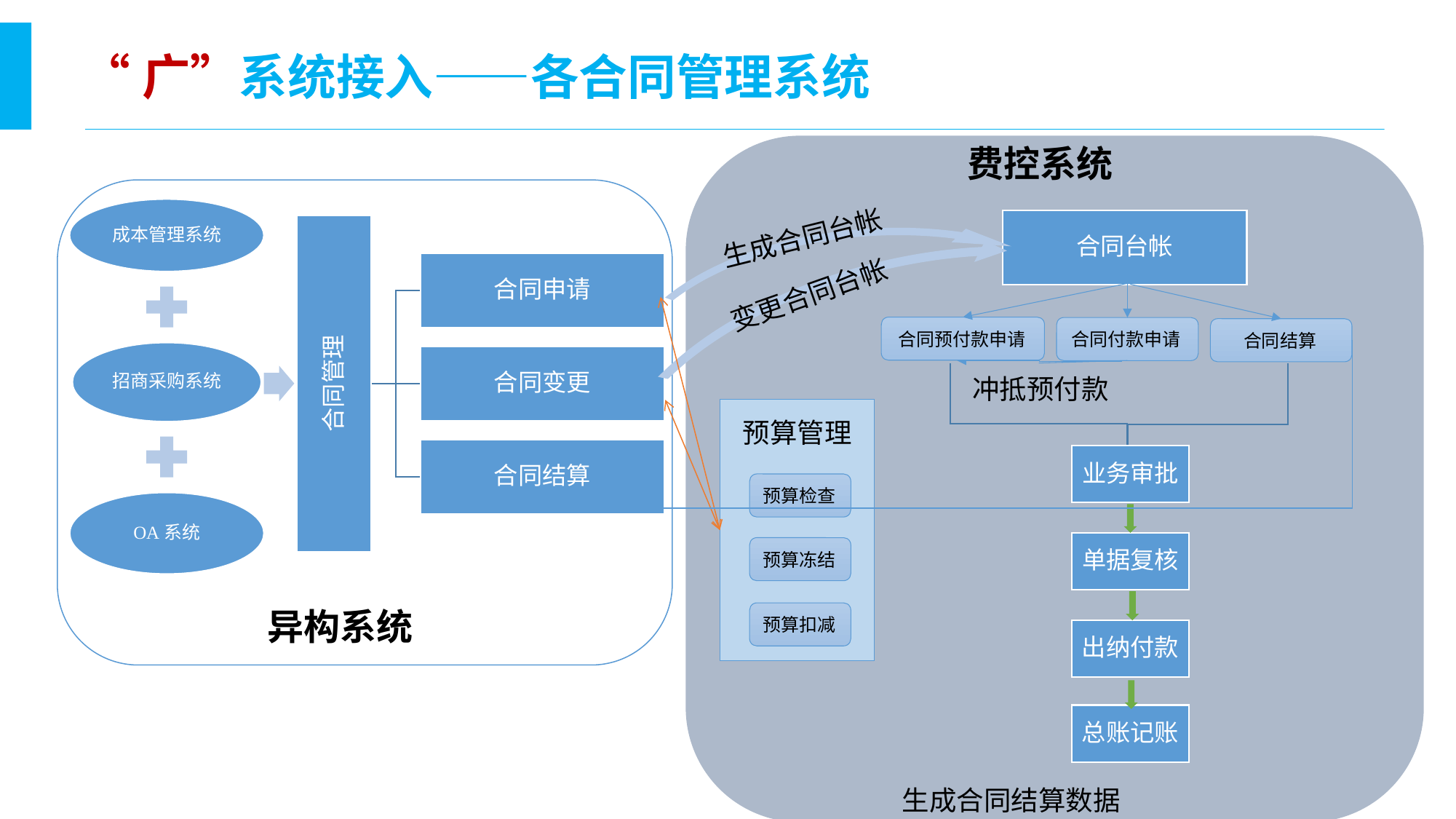

“广”系统接入——各合同管理系统

费控系统
合同台帐
合同预付款申请
合同付款申请
合同结算

冲抵预付款

预算检查
预算冻结
预算扣减
预算管理
业务审批
单据复核
出纳付款
总账记账

成本管理系统

招商采购系统

OA系统
生成合同台帐

合同申请
变更合同台帐

合同变更
合同管理

合同结算

异构系统
生成合同结算数据